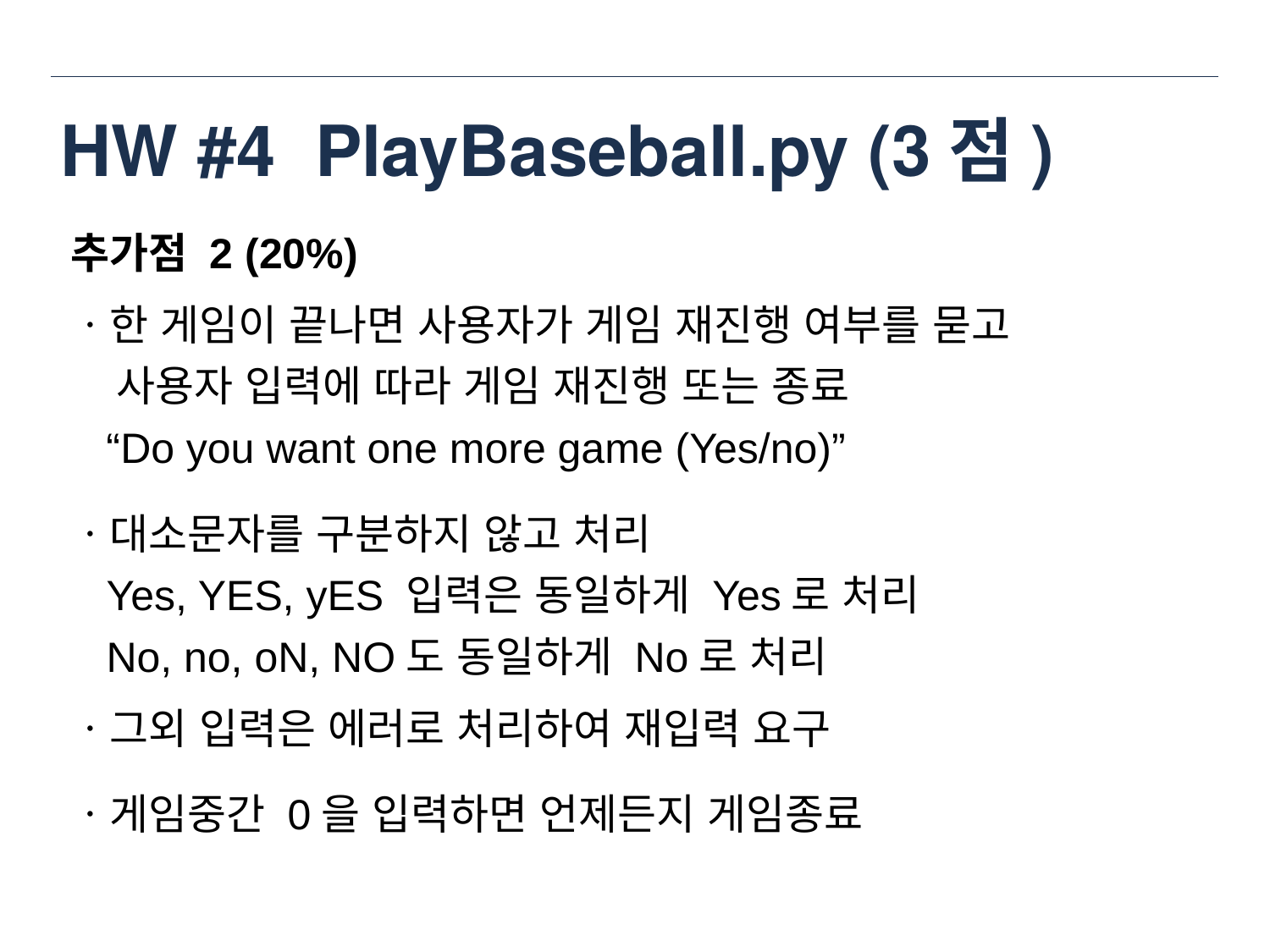

# HW #4  PlayBaseball.py (3점)
추가점 2 (20%)
ㆍ한 게임이 끝나면 사용자가 게임 재진행 여부를 묻고
   사용자 입력에 따라 게임 재진행 또는 종료
   “Do you want one more game (Yes/no)”
ㆍ대소문자를 구분하지 않고 처리
   Yes, YES, yES 입력은 동일하게 Yes로 처리
   No, no, oN, NO도 동일하게 No로 처리
ㆍ그외 입력은 에러로 처리하여 재입력 요구
ㆍ게임중간 0을 입력하면 언제든지 게임종료